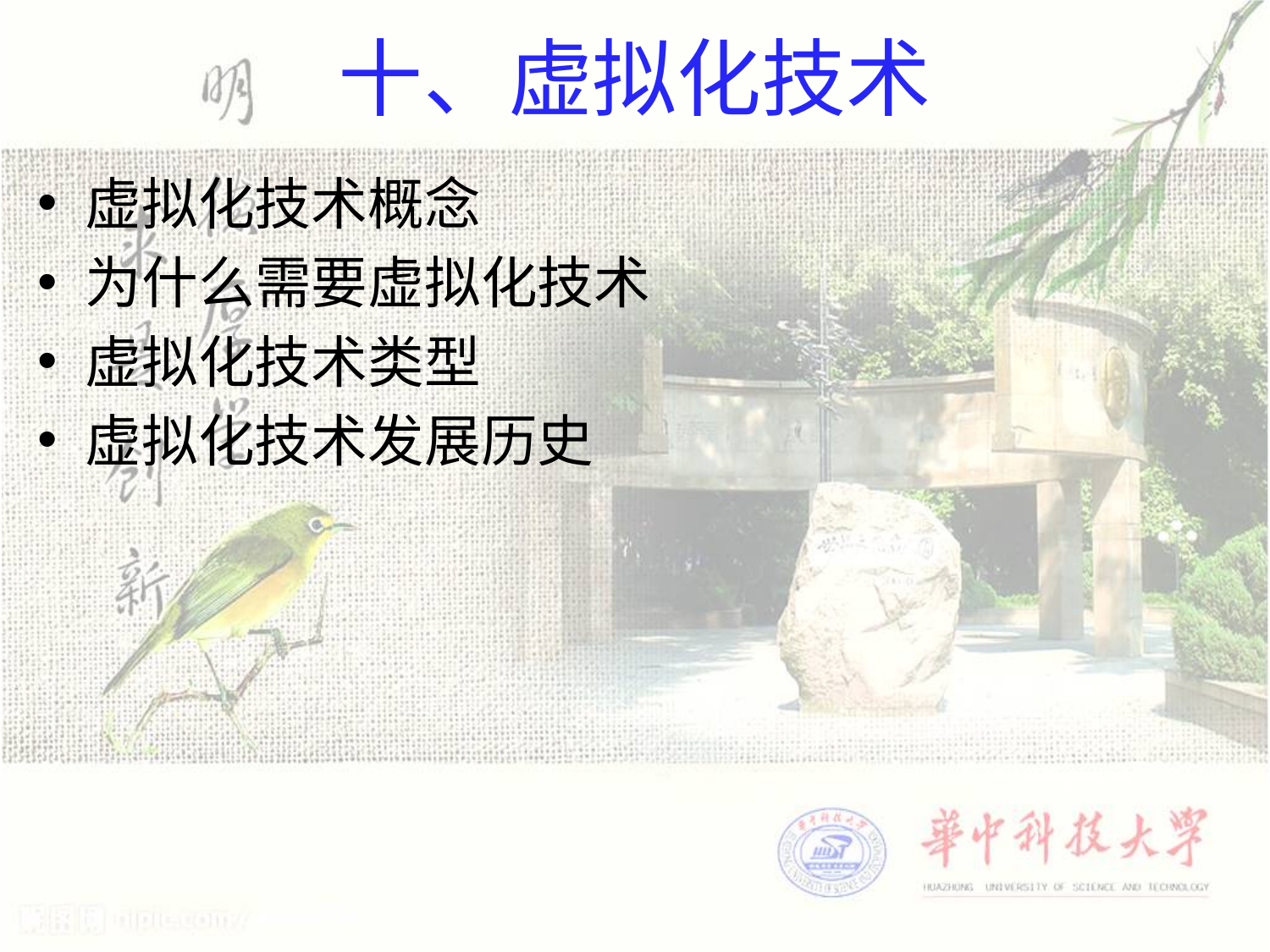

# 十、虚拟化技术
虚拟化技术概念
为什么需要虚拟化技术
虚拟化技术类型
虚拟化技术发展历史